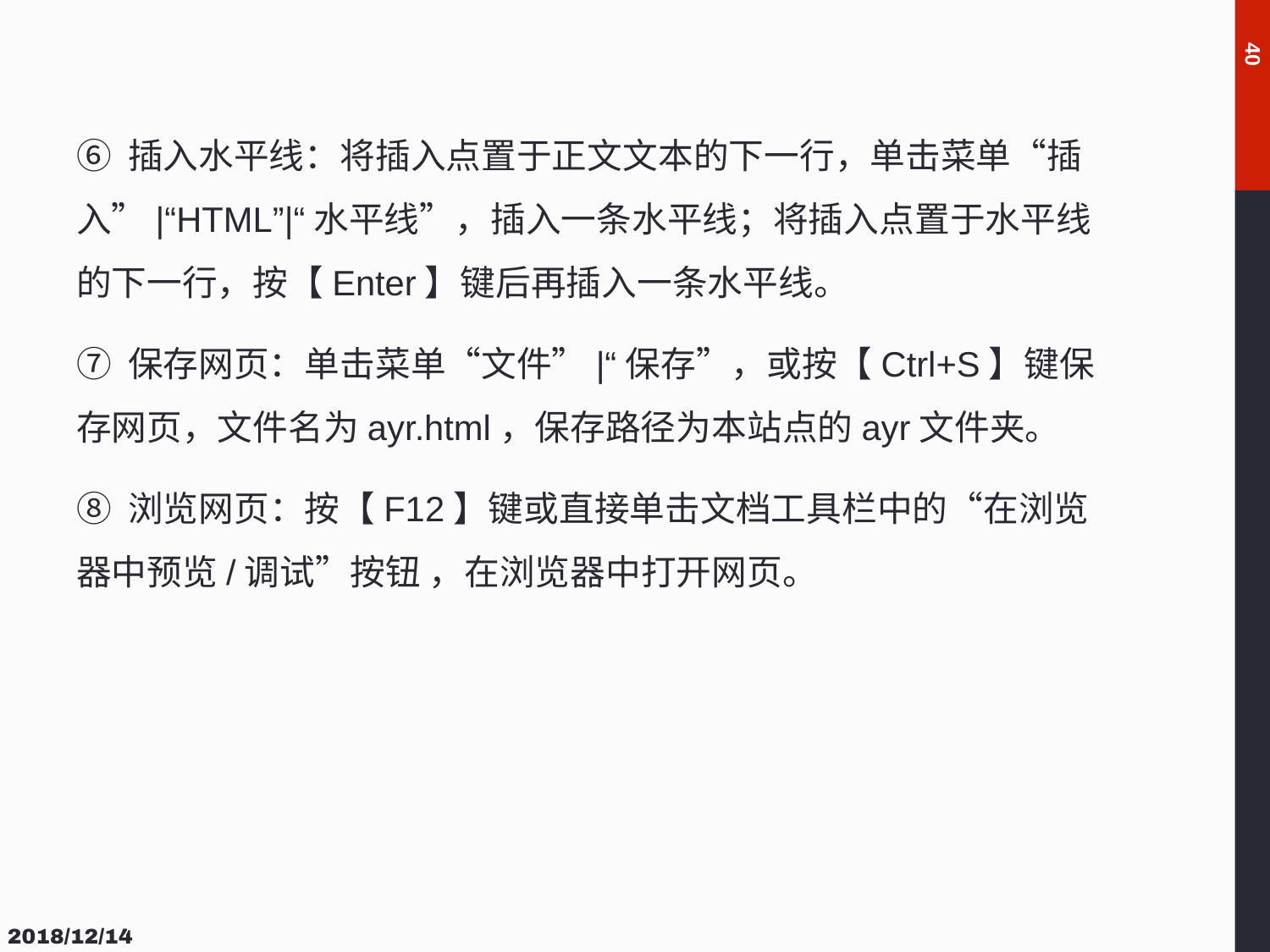

40
⑥ 插入水平线：将插入点置于正文文本的下一行，单击菜单“插入”|“HTML”|“水平线”，插入一条水平线；将插入点置于水平线的下一行，按【Enter】键后再插入一条水平线。
⑦ 保存网页：单击菜单“文件”|“保存”，或按【Ctrl+S】键保存网页，文件名为ayr.html，保存路径为本站点的ayr文件夹。
⑧ 浏览网页：按【F12】键或直接单击文档工具栏中的“在浏览器中预览/调试”按钮 ，在浏览器中打开网页。

2018/12/14